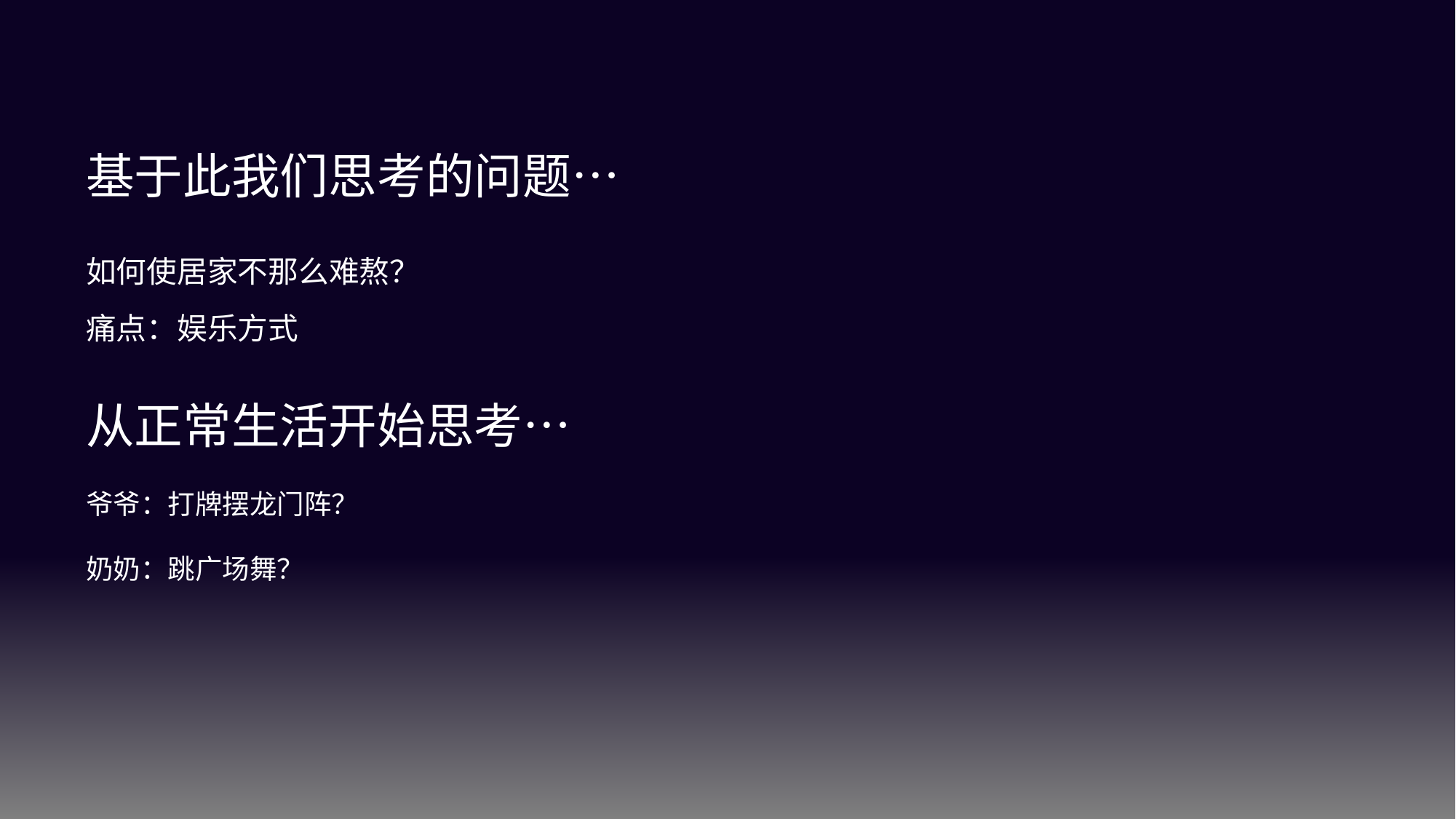

基于此我们思考的问题…
如何使居家不那么难熬？
痛点：娱乐方式
从正常生活开始思考…

爷爷：打牌摆龙门阵？
奶奶：跳广场舞？